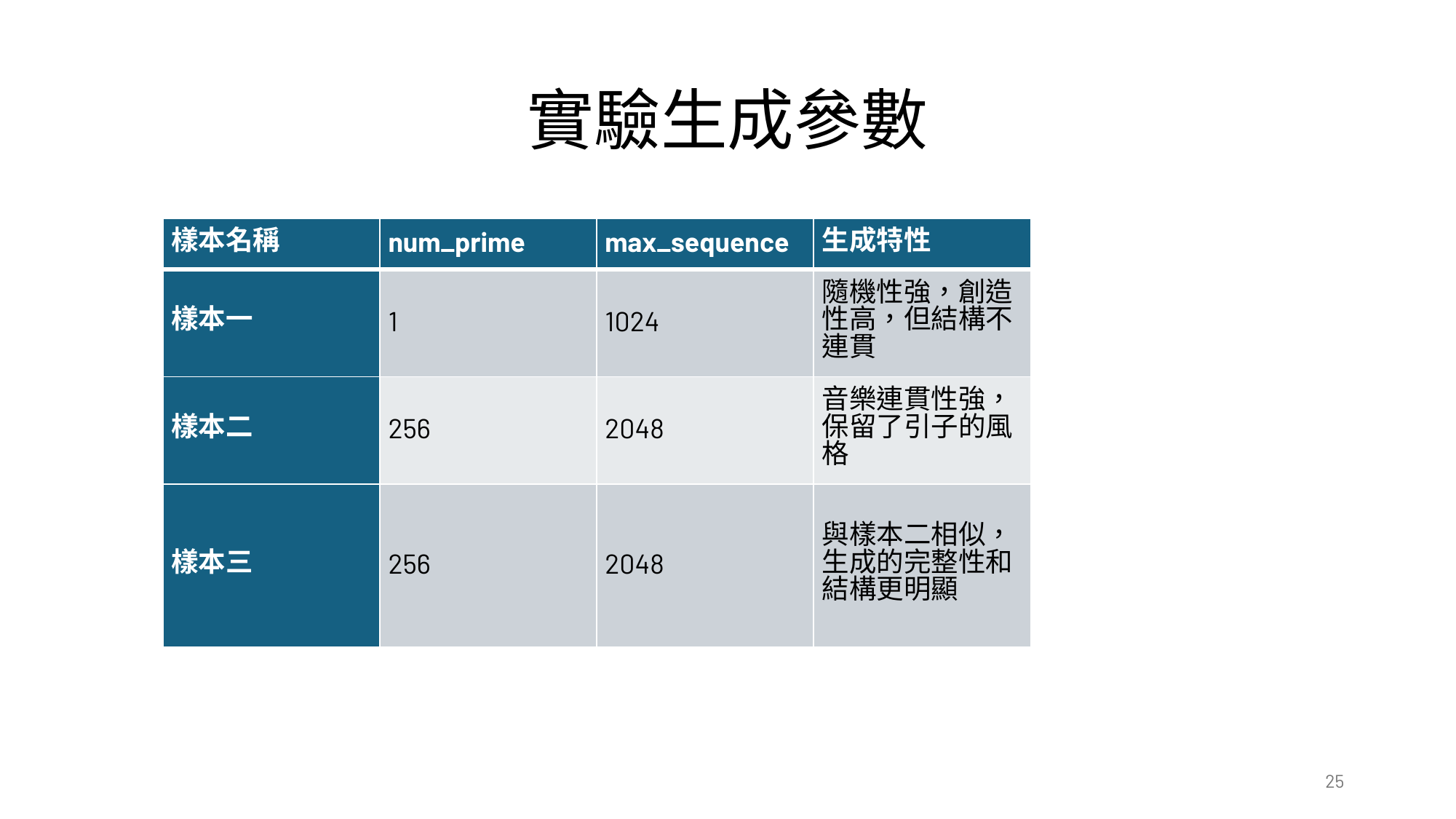

# 實驗生成參數

| 樣本名稱 | num\_prime | max\_sequence | 生成特性 |
| --- | --- | --- | --- |
| 樣本一 | 1 | 1024 | 隨機性強，創造性高，但結構不連貫 |
| 樣本二 | 256 | 2048 | 音樂連貫性強，保留了引子的風格 |
| 樣本三 | 256 | 2048 | 與樣本二相似，生成的完整性和結構更明顯 |

25